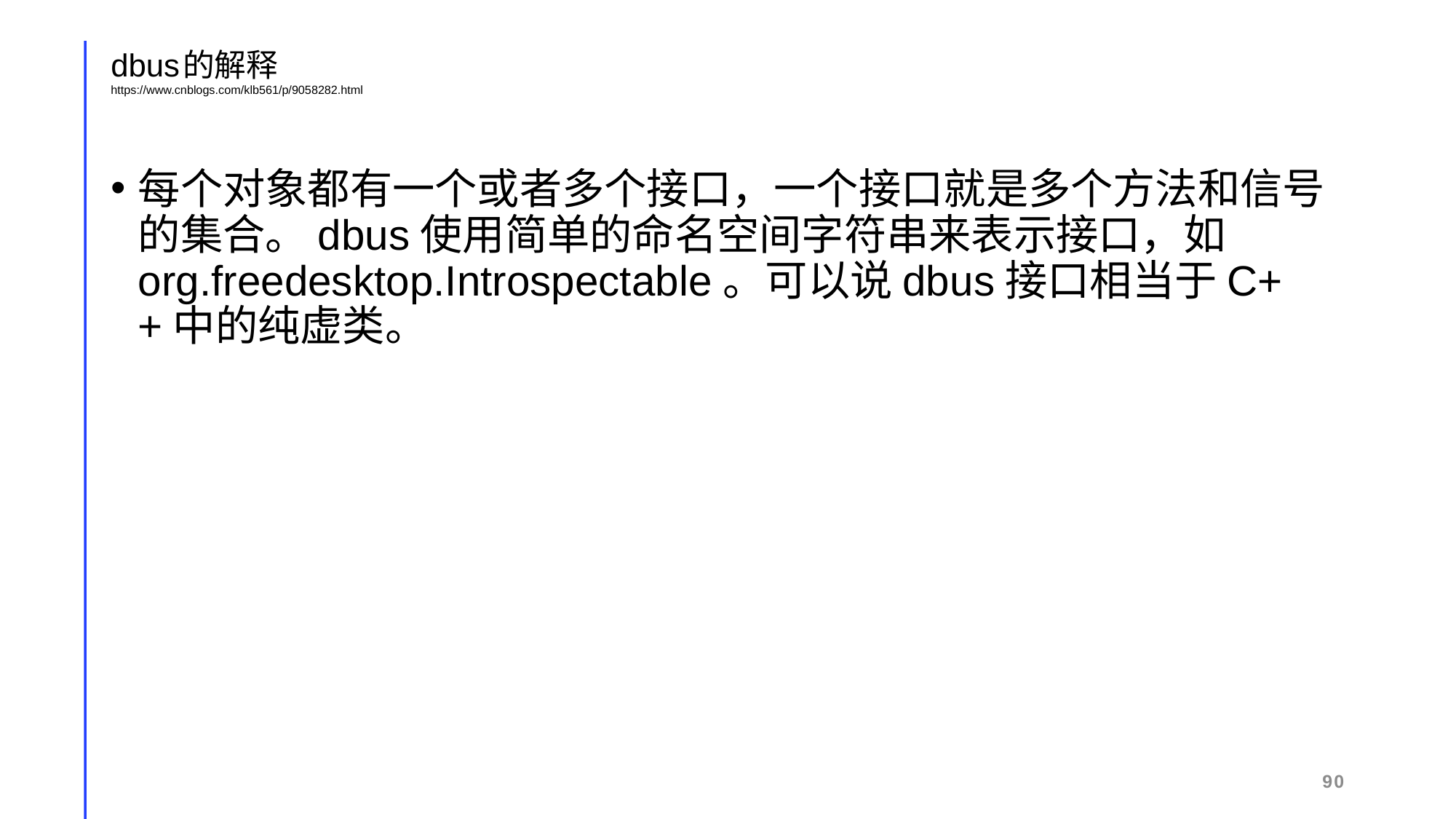

# dbus的解释 https://www.cnblogs.com/klb561/p/9058282.html
每个对象都有一个或者多个接口，一个接口就是多个方法和信号的集合。dbus使用简单的命名空间字符串来表示接口，如org.freedesktop.Introspectable。可以说dbus接口相当于C++中的纯虚类。
90